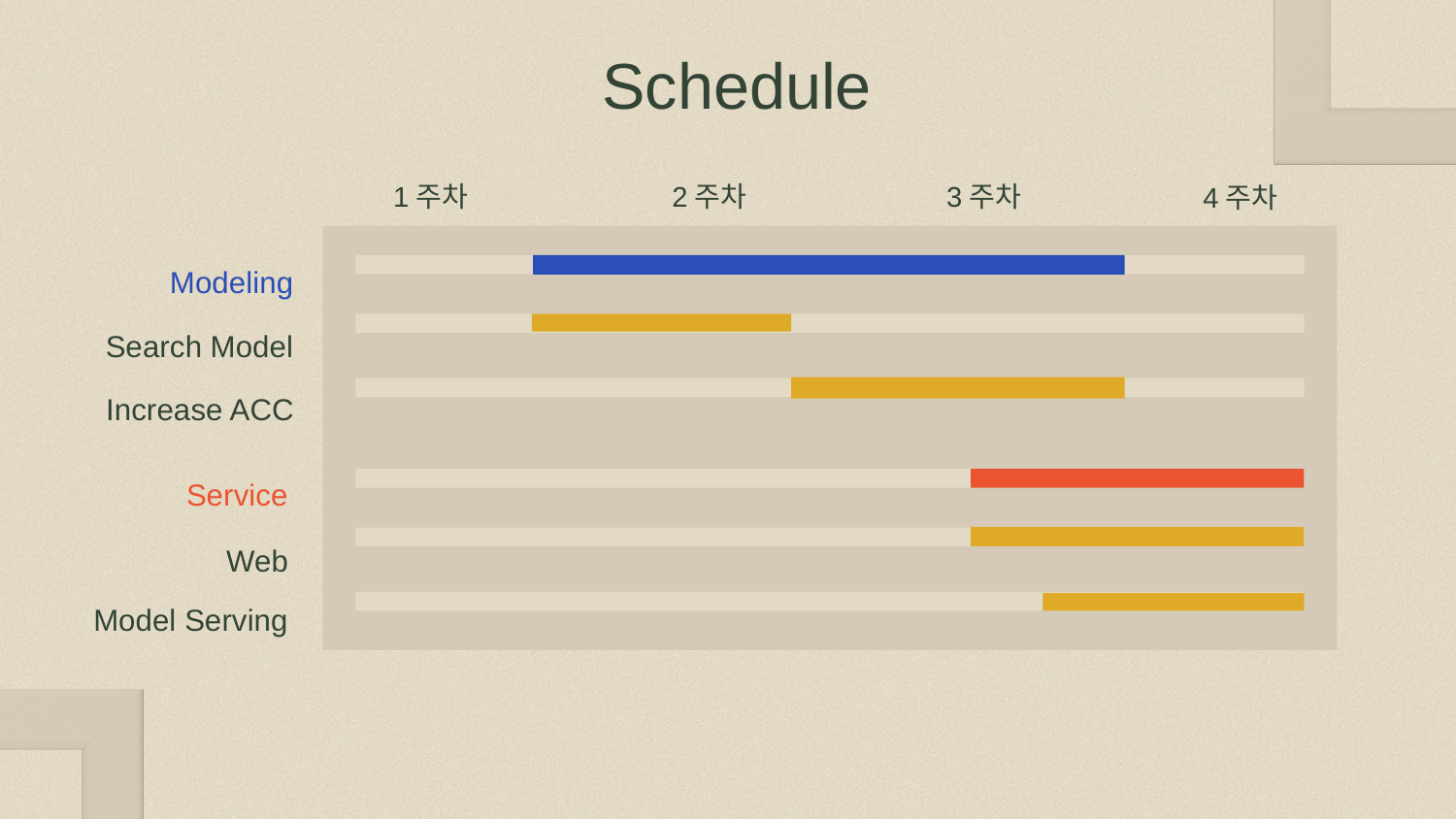

Schedule
1주차
2주차
3주차
4주차

Modeling
Search Model
Increase ACC
Service
Web
Model Serving